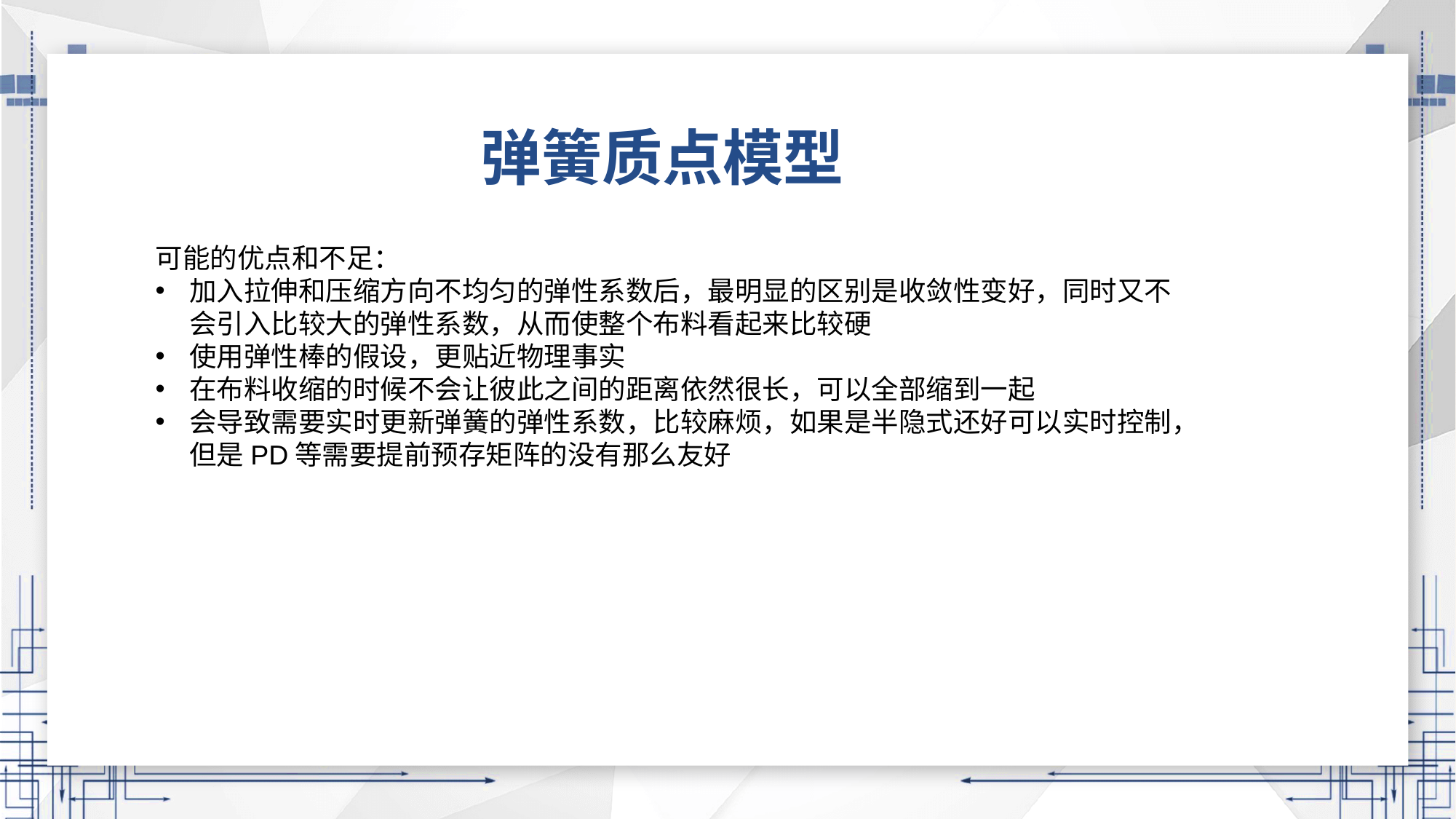

弹簧质点模型
可能的优点和不足：
加入拉伸和压缩方向不均匀的弹性系数后，最明显的区别是收敛性变好，同时又不会引入比较大的弹性系数，从而使整个布料看起来比较硬
使用弹性棒的假设，更贴近物理事实
在布料收缩的时候不会让彼此之间的距离依然很长，可以全部缩到一起
会导致需要实时更新弹簧的弹性系数，比较麻烦，如果是半隐式还好可以实时控制，但是PD等需要提前预存矩阵的没有那么友好